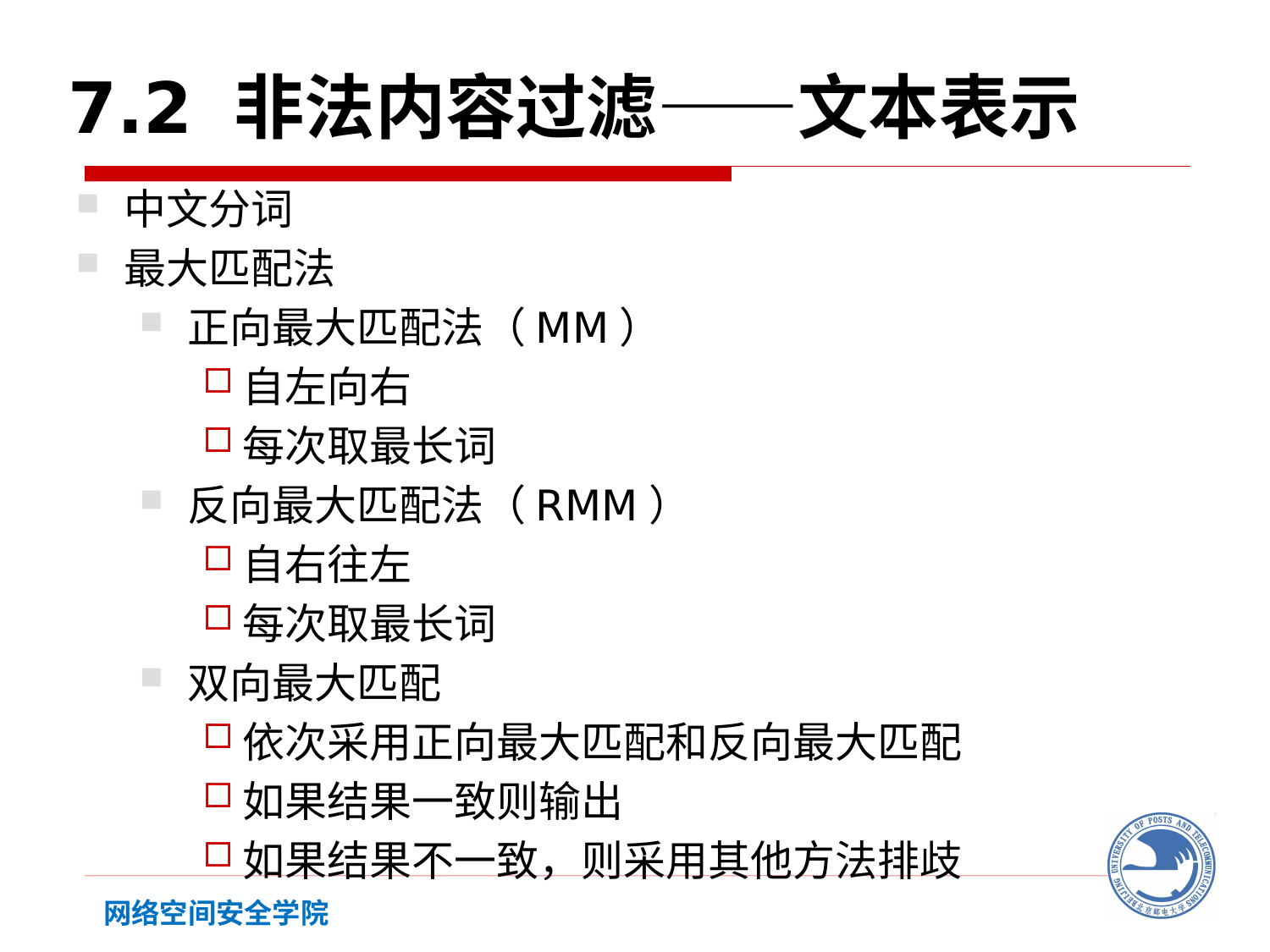

7.2 非法内容过滤——文本表示
中文分词
最大匹配法
正向最大匹配法（MM）
自左向右
每次取最长词
反向最大匹配法（RMM）
自右往左
每次取最长词
双向最大匹配
依次采用正向最大匹配和反向最大匹配
如果结果一致则输出
如果结果不一致，则采用其他方法排歧
42